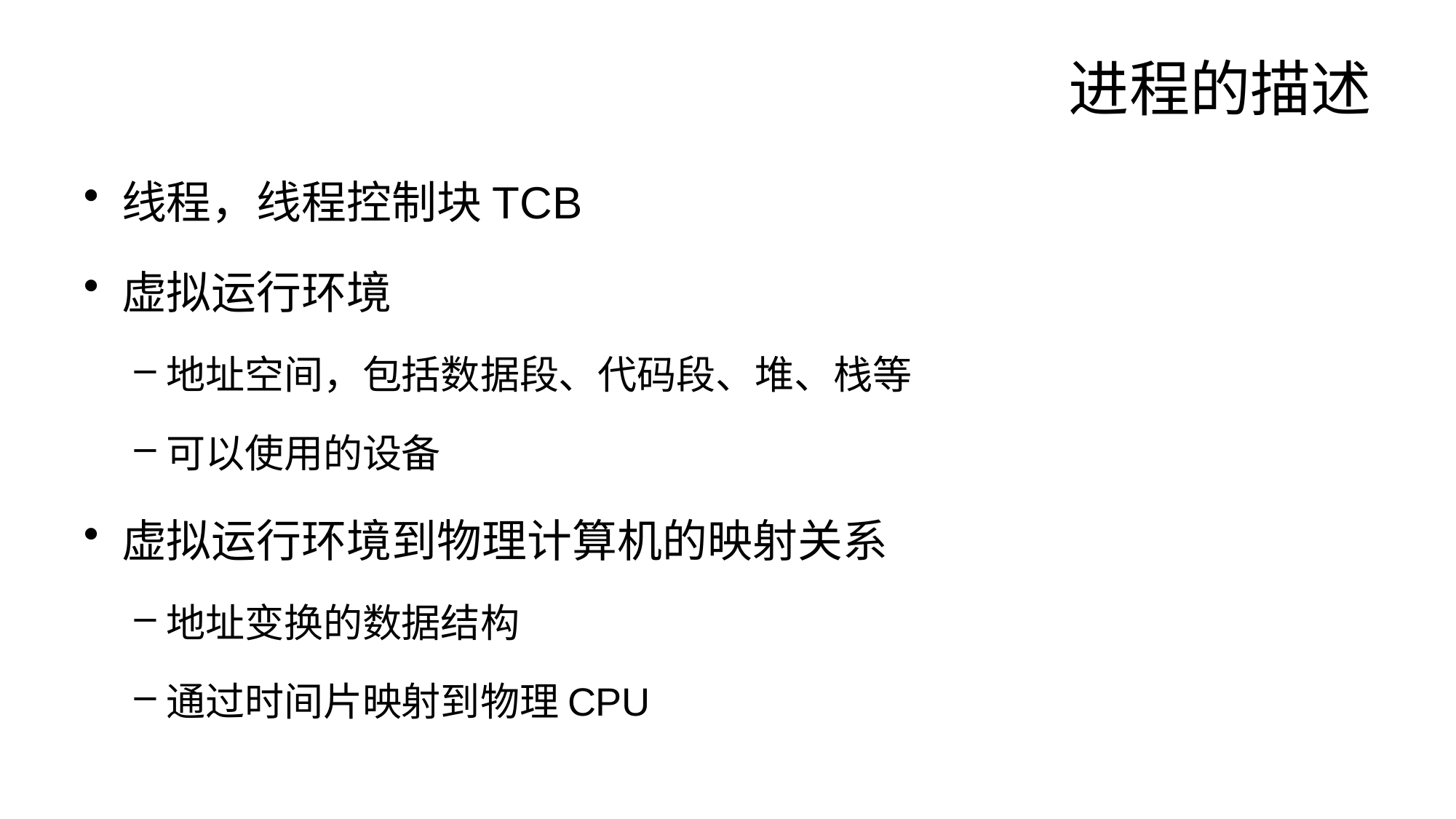

# 进程的描述
线程，线程控制块TCB
虚拟运行环境
地址空间，包括数据段、代码段、堆、栈等
可以使用的设备
虚拟运行环境到物理计算机的映射关系
地址变换的数据结构
通过时间片映射到物理CPU